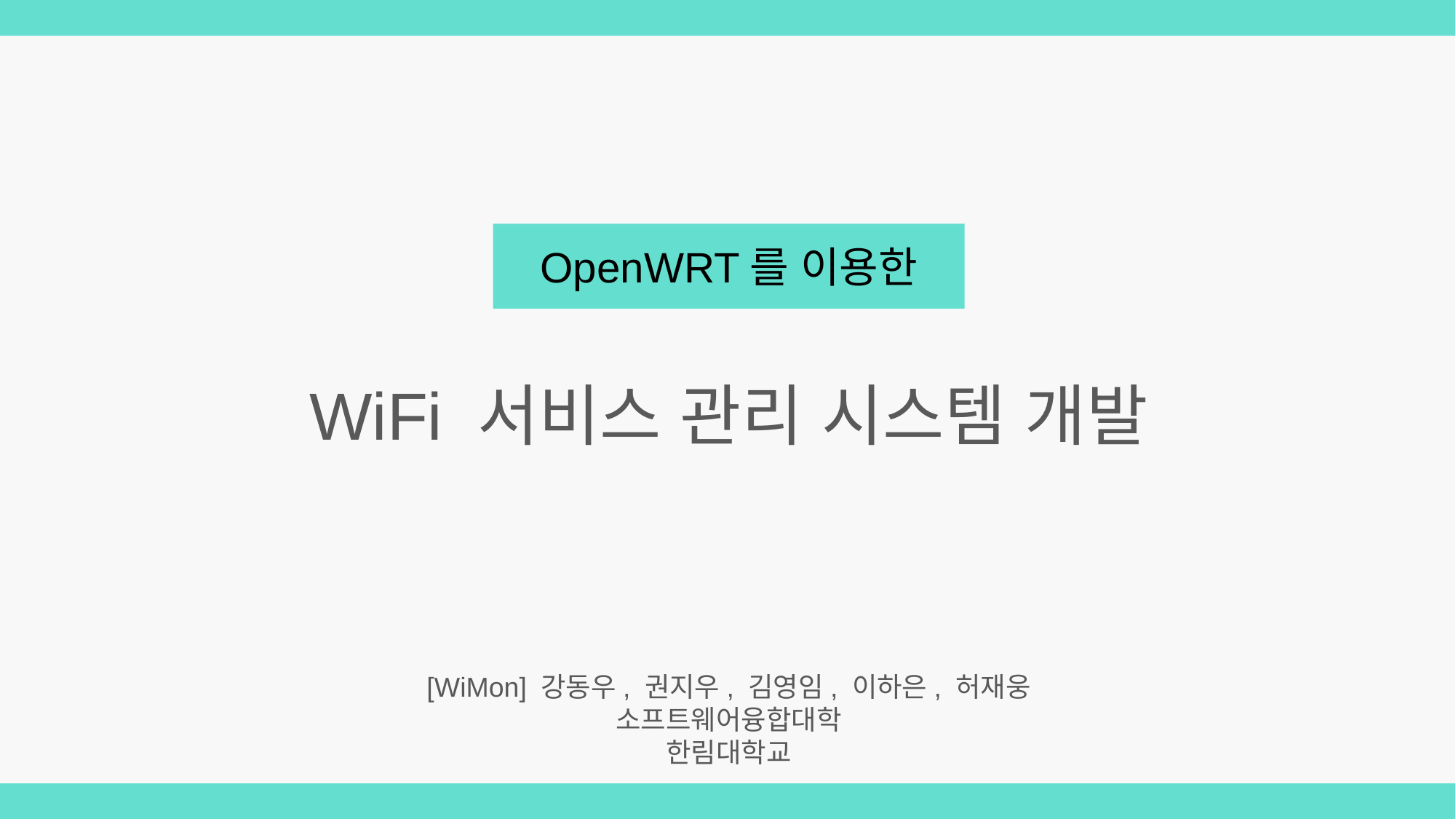

OpenWRT를 이용한
WiFi 서비스 관리 시스템 개발
[WiMon] 강동우, 권지우, 김영임, 이하은, 허재웅
소프트웨어융합대학
한림대학교